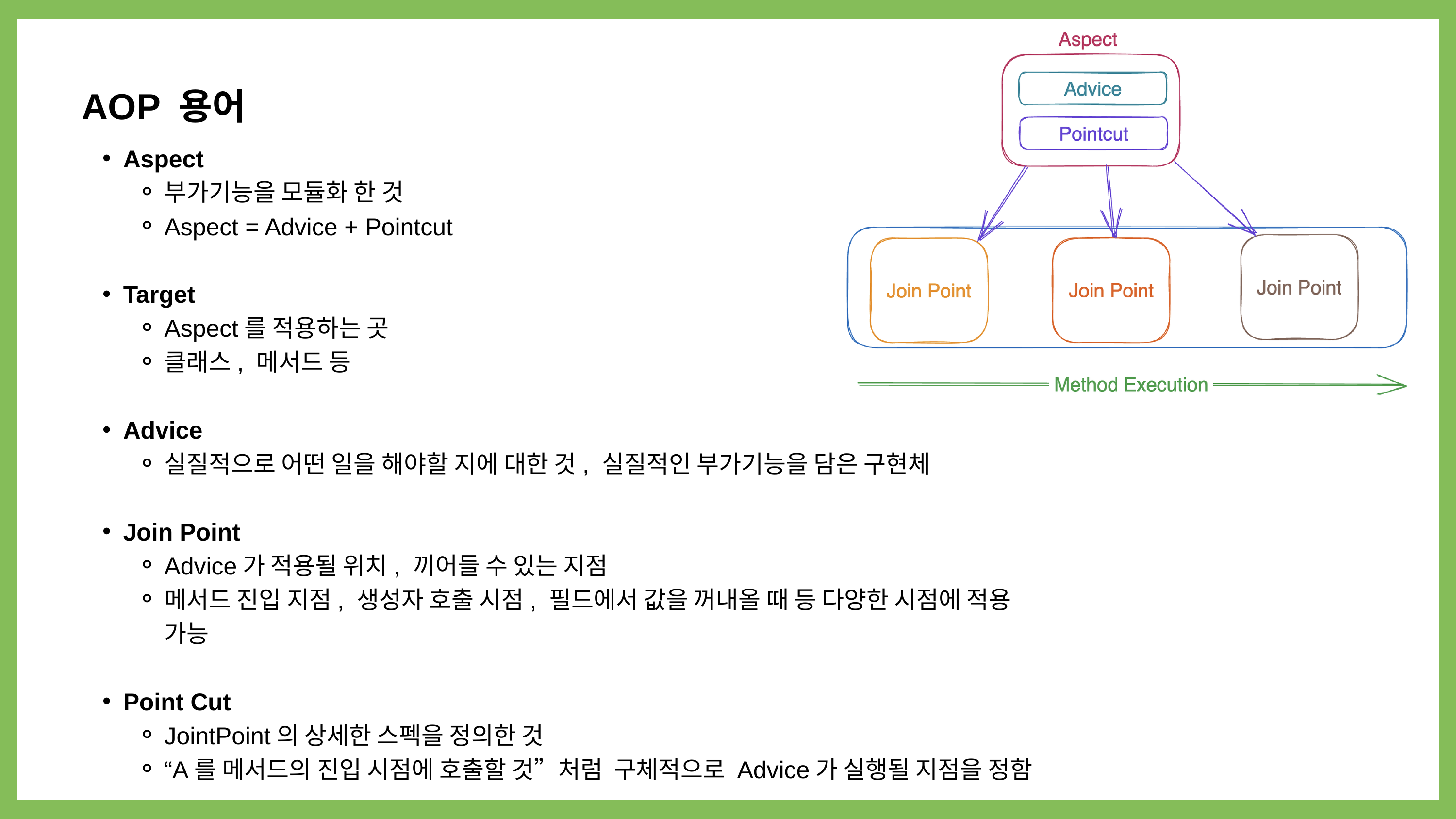

AOP 용어
Aspect
부가기능을 모듈화 한 것
Aspect = Advice + Pointcut

Target
Aspect를 적용하는 곳
클래스, 메서드 등

Advice
실질적으로 어떤 일을 해야할 지에 대한 것, 실질적인 부가기능을 담은 구현체

Join Point
Advice가 적용될 위치, 끼어들 수 있는 지점
메서드 진입 지점, 생성자 호출 시점, 필드에서 값을 꺼내올 때 등 다양한 시점에 적용 가능

Point Cut
JointPoint의 상세한 스펙을 정의한 것
“A를 메서드의 진입 시점에 호출할 것”처럼  구체적으로 Advice가 실행될 지점을 정함